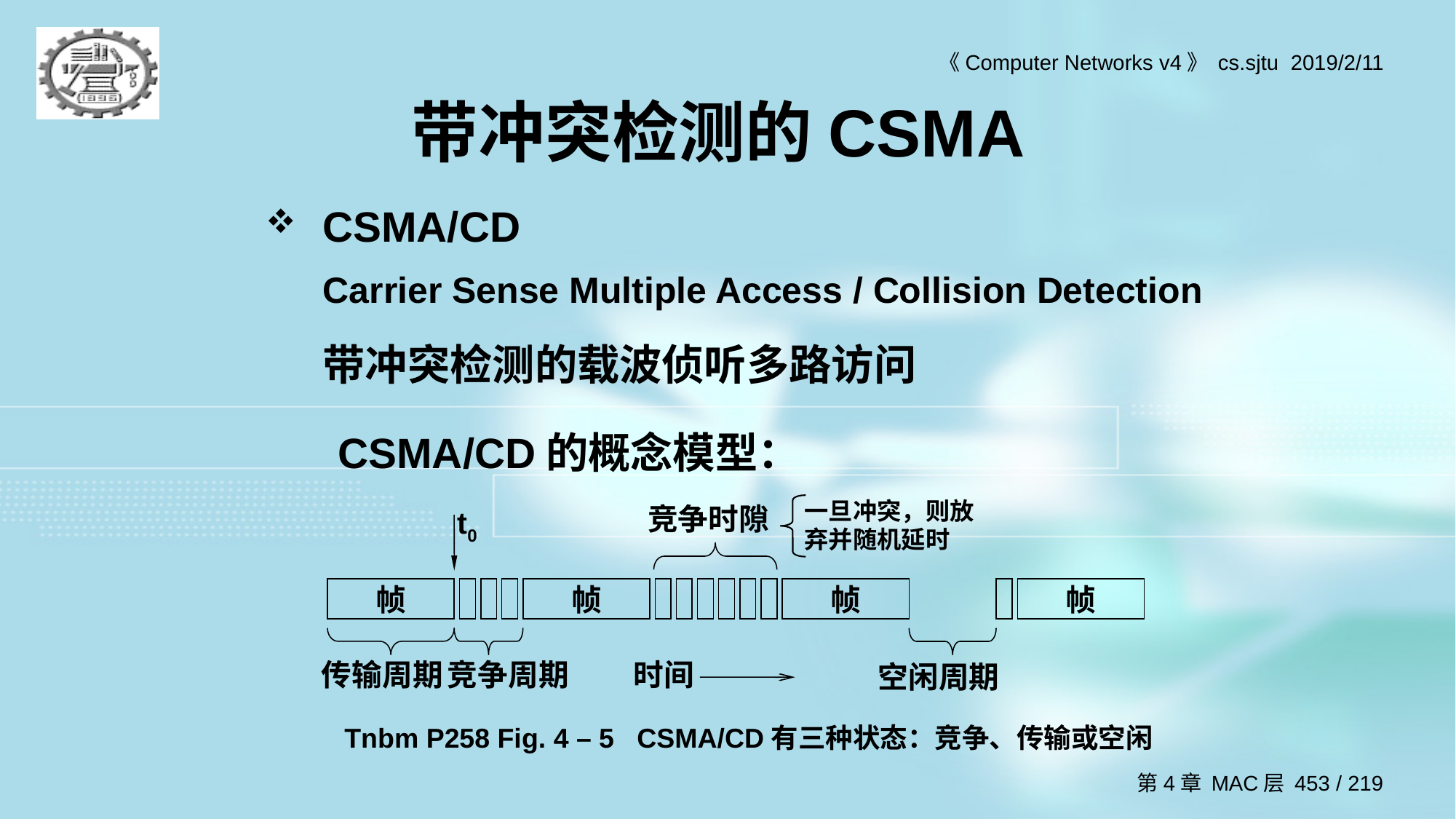

# 带冲突检测的CSMA
CSMA/CD
	Carrier Sense Multiple Access / Collision Detection
	带冲突检测的载波侦听多路访问
CSMA/CD的概念模型：
一旦冲突，则放弃并随机延时
竞争时隙

t0

帧

帧

帧

帧

传输周期
竞争周期
时间
空闲周期

Tnbm P258 Fig. 4 – 5   CSMA/CD有三种状态：竞争、传输或空闲